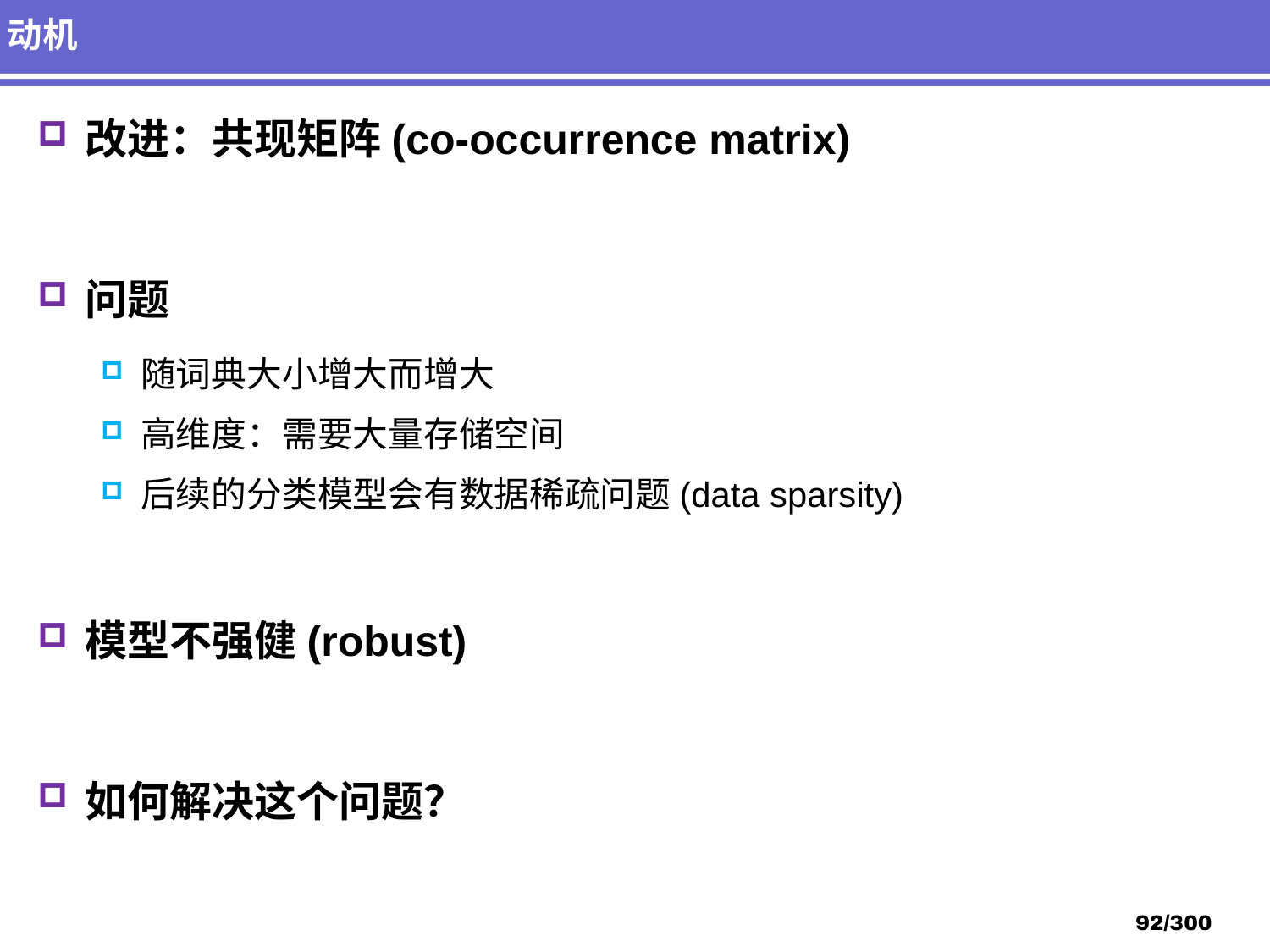

# 动机
改进：共现矩阵(co-occurrence matrix)

问题
随词典大小增大而增大
高维度：需要大量存储空间
后续的分类模型会有数据稀疏问题(data sparsity)

模型不强健(robust)

如何解决这个问题？

92/300